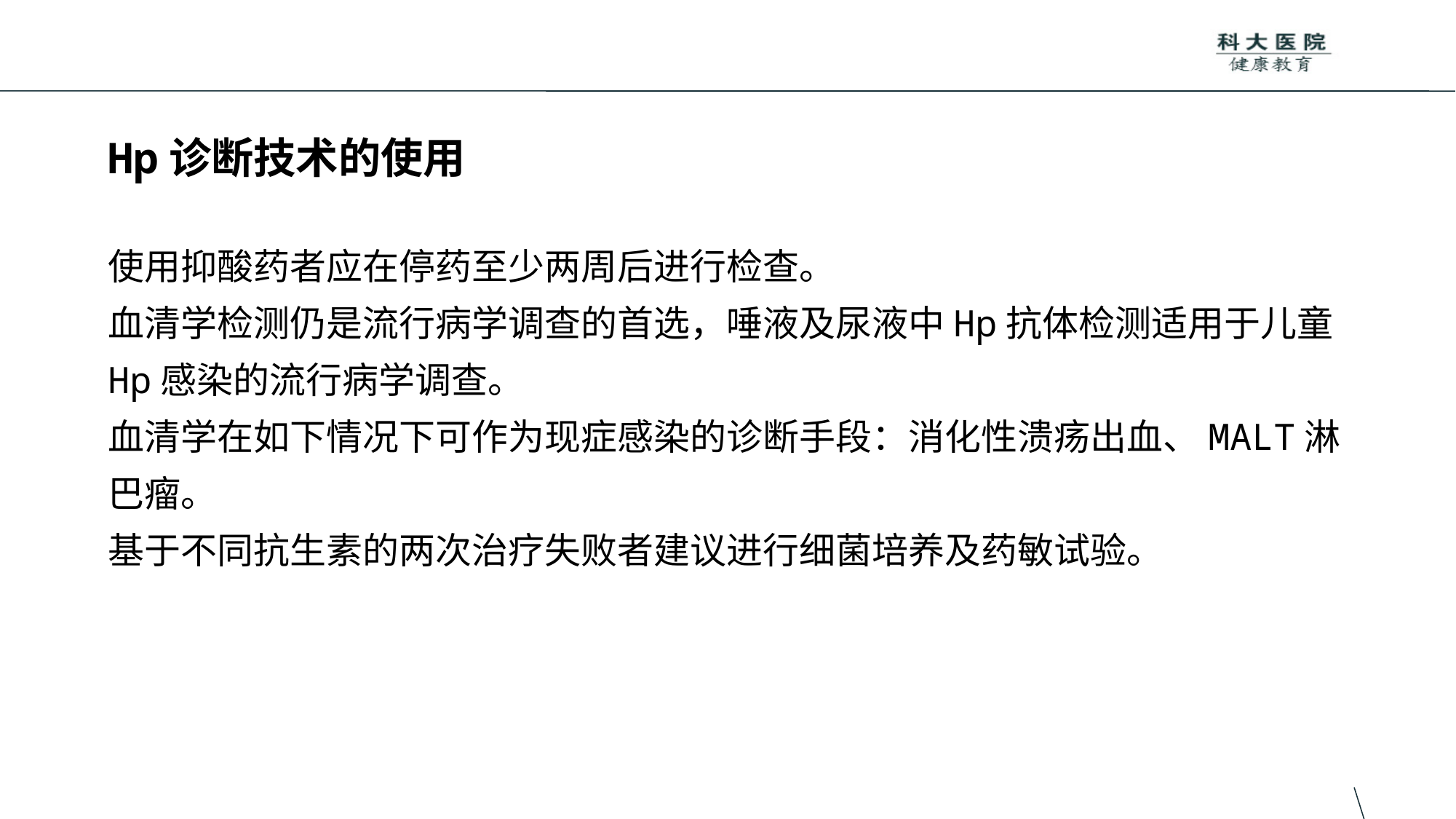

# Hp诊断技术的使用
使用抑酸药者应在停药至少两周后进行检查。
血清学检测仍是流行病学调查的首选，唾液及尿液中Hp抗体检测适用于儿童Hp感染的流行病学调查。
血清学在如下情况下可作为现症感染的诊断手段：消化性溃疡出血、MALT淋巴瘤。
基于不同抗生素的两次治疗失败者建议进行细菌培养及药敏试验。